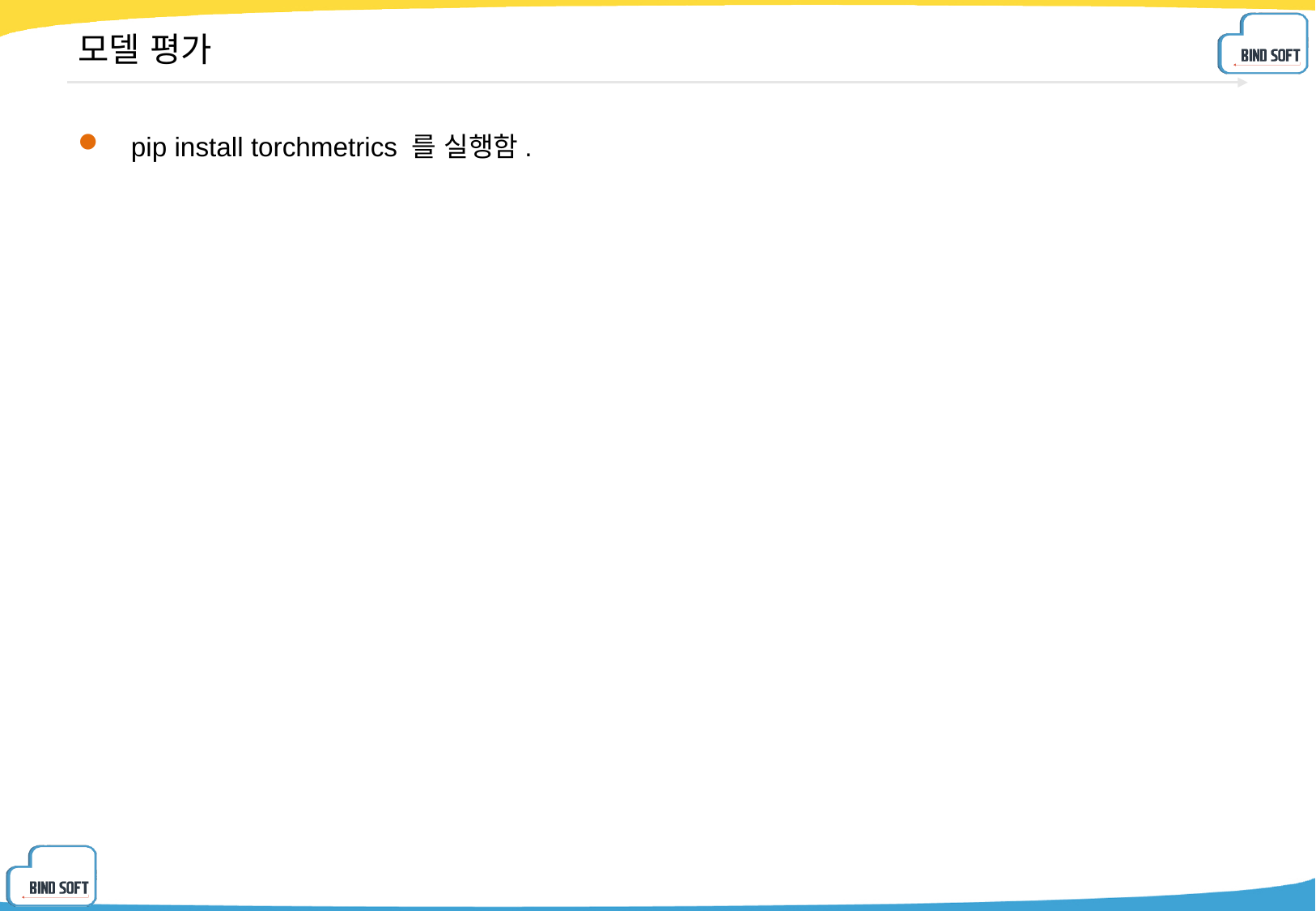

# 모델 평가
 pip install torchmetrics 를 실행함.